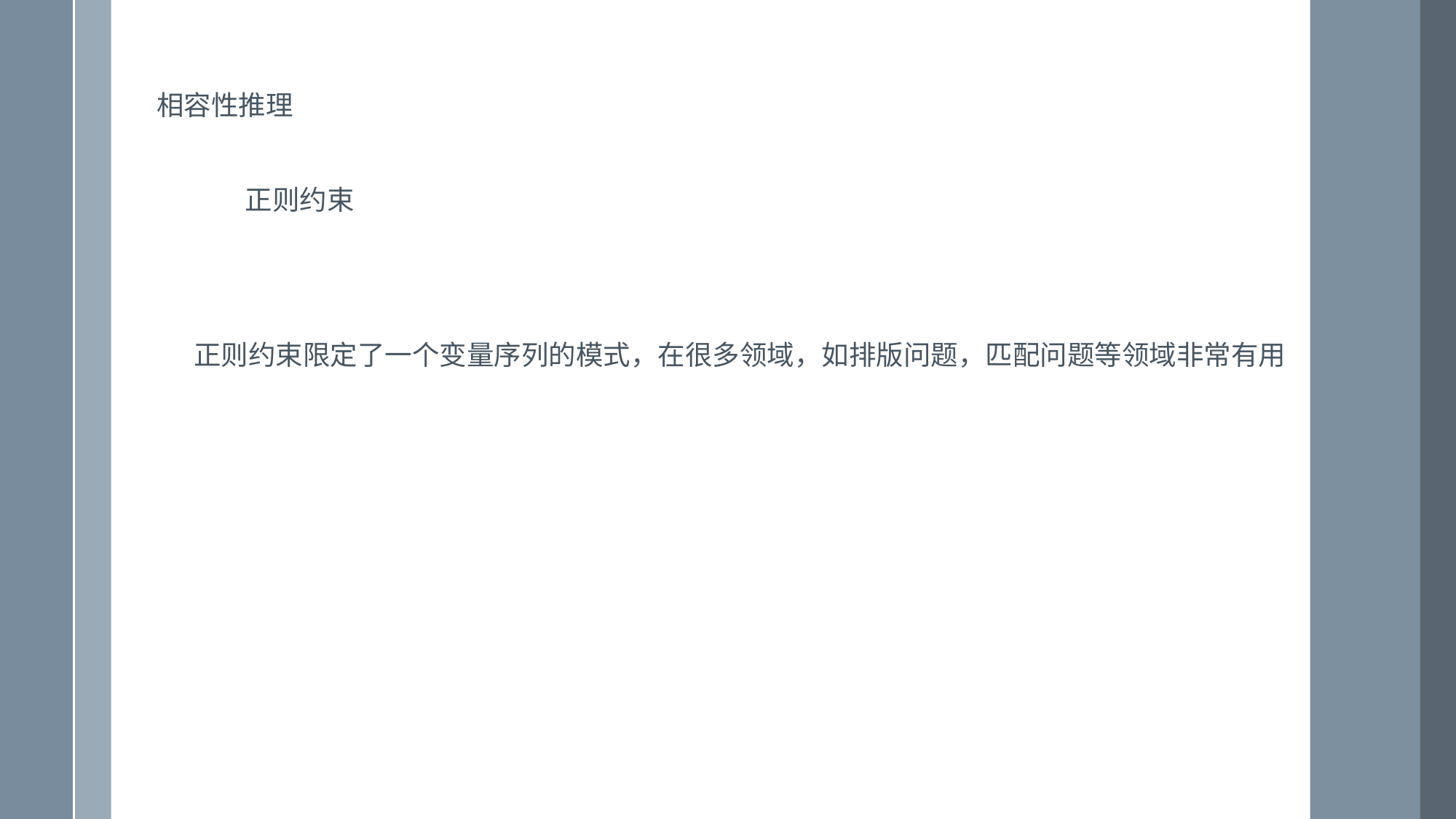

相容性推理
正则约束
正则约束限定了一个变量序列的模式，在很多领域，如排版问题，匹配问题等领域非常有用